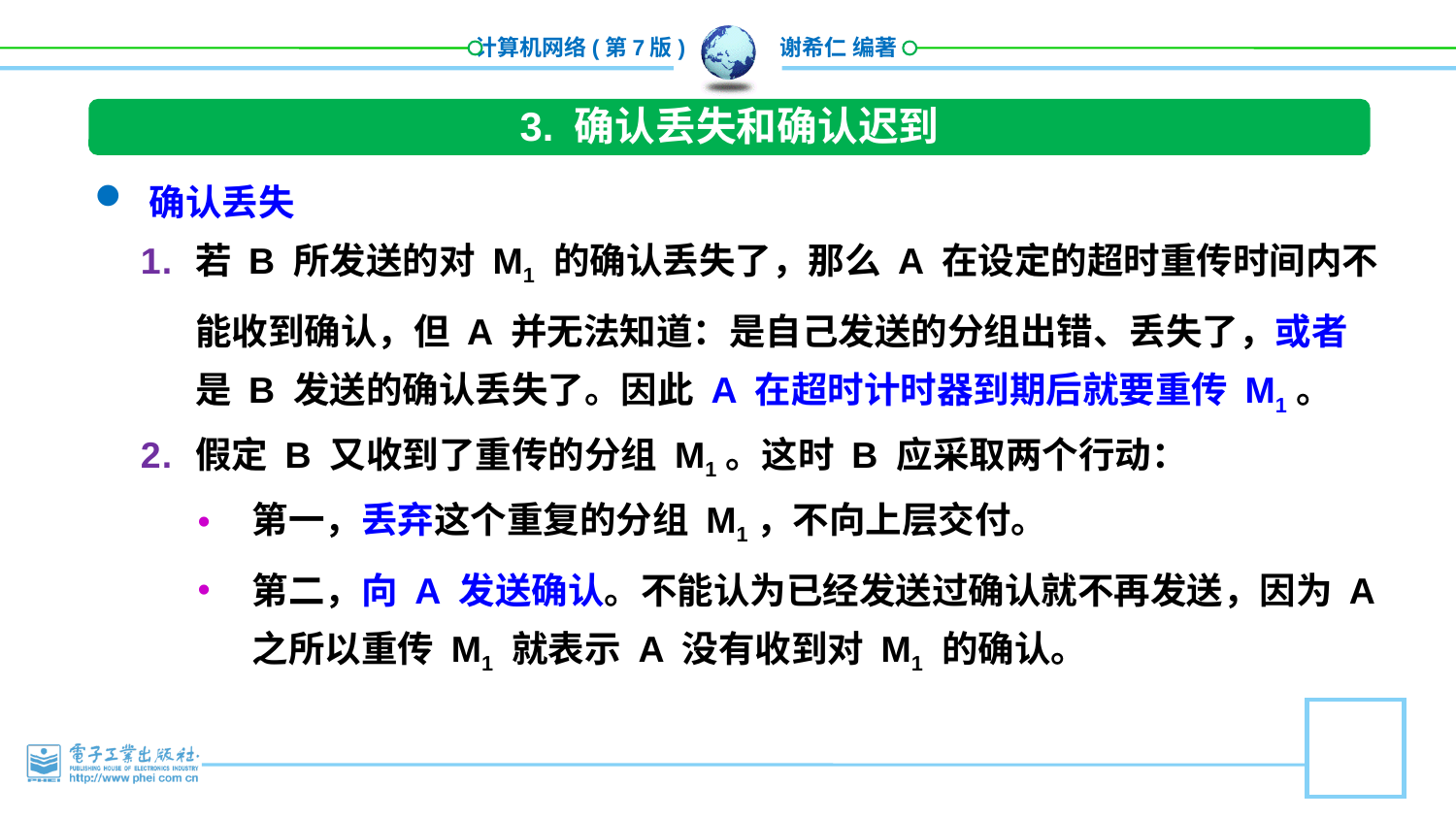

3. 确认丢失和确认迟到

确认丢失
若 B 所发送的对 M1 的确认丢失了，那么 A 在设定的超时重传时间内不能收到确认，但 A 并无法知道：是自己发送的分组出错、丢失了，或者 是 B 发送的确认丢失了。因此 A 在超时计时器到期后就要重传 M1。
假定 B 又收到了重传的分组 M1。这时 B 应采取两个行动：
第一，丢弃这个重复的分组 M1，不向上层交付。
第二，向 A 发送确认。不能认为已经发送过确认就不再发送，因为 A 之所以重传 M1 就表示 A 没有收到对 M1 的确认。